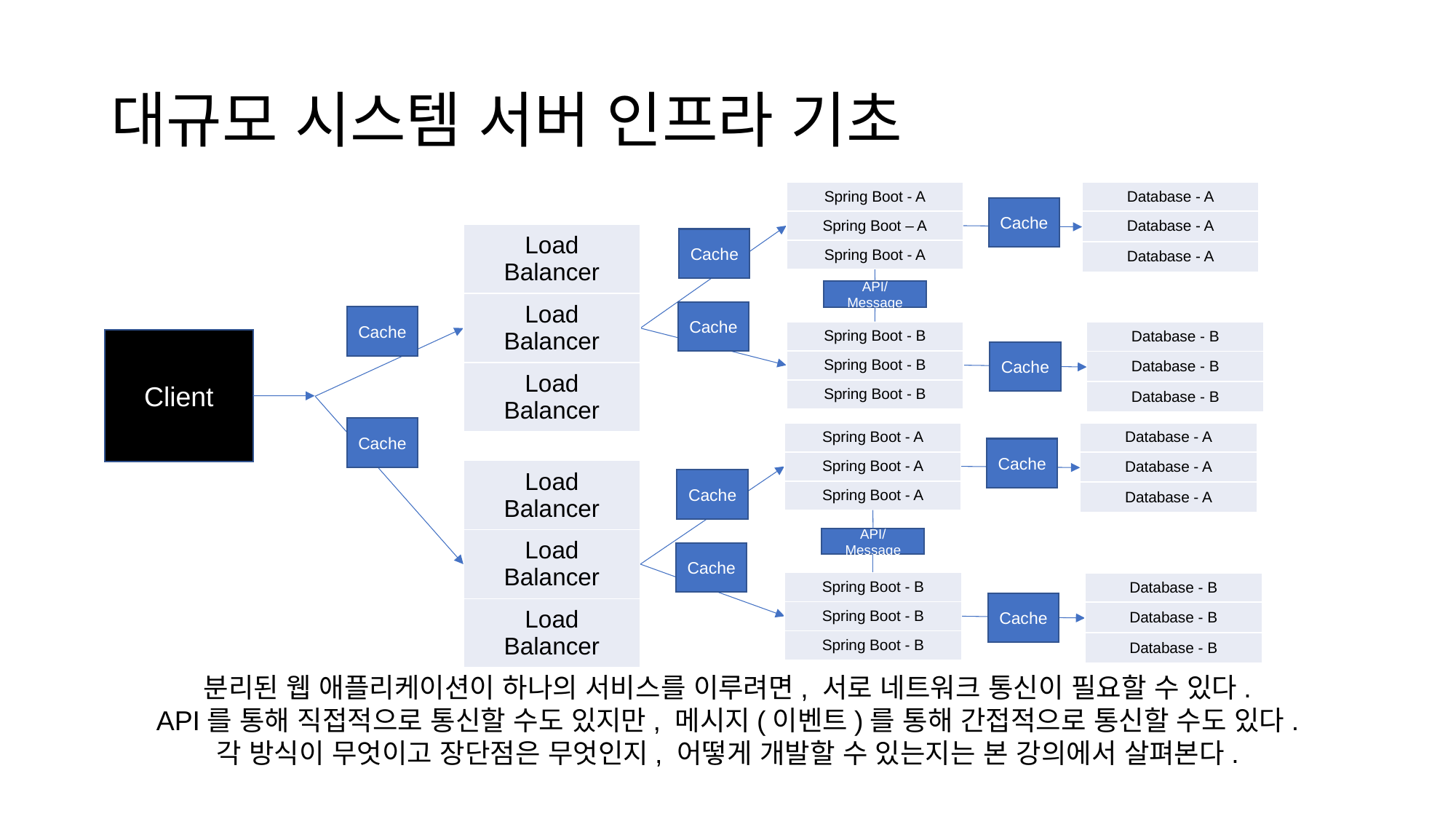

# 대규모 시스템 서버 인프라 기초
| Spring Boot - A |
| --- |
| Spring Boot – A |
| Spring Boot - A |
| Database - A |
| --- |
| Database - A |
| Database - A |
Cache
| Load Balancer |
| --- |
| Load Balancer |
| Load Balancer |
Cache
API/Message
Cache
Cache
| Spring Boot - B |
| --- |
| Spring Boot - B |
| Spring Boot - B |
| Database - B |
| --- |
| Database - B |
| Database - B |
Client
Cache
Cache
| Spring Boot - A |
| --- |
| Spring Boot - A |
| Spring Boot - A |
| Database - A |
| --- |
| Database - A |
| Database - A |
Cache
| Load Balancer |
| --- |
| Load Balancer |
| Load Balancer |
Cache
API/Message
Cache
| Spring Boot - B |
| --- |
| Spring Boot - B |
| Spring Boot - B |
| Database - B |
| --- |
| Database - B |
| Database - B |
Cache
분리된 웹 애플리케이션이 하나의 서비스를 이루려면, 서로 네트워크 통신이 필요할 수 있다.
API를 통해 직접적으로 통신할 수도 있지만, 메시지(이벤트)를 통해 간접적으로 통신할 수도 있다.
각 방식이 무엇이고 장단점은 무엇인지, 어떻게 개발할 수 있는지는 본 강의에서 살펴본다.